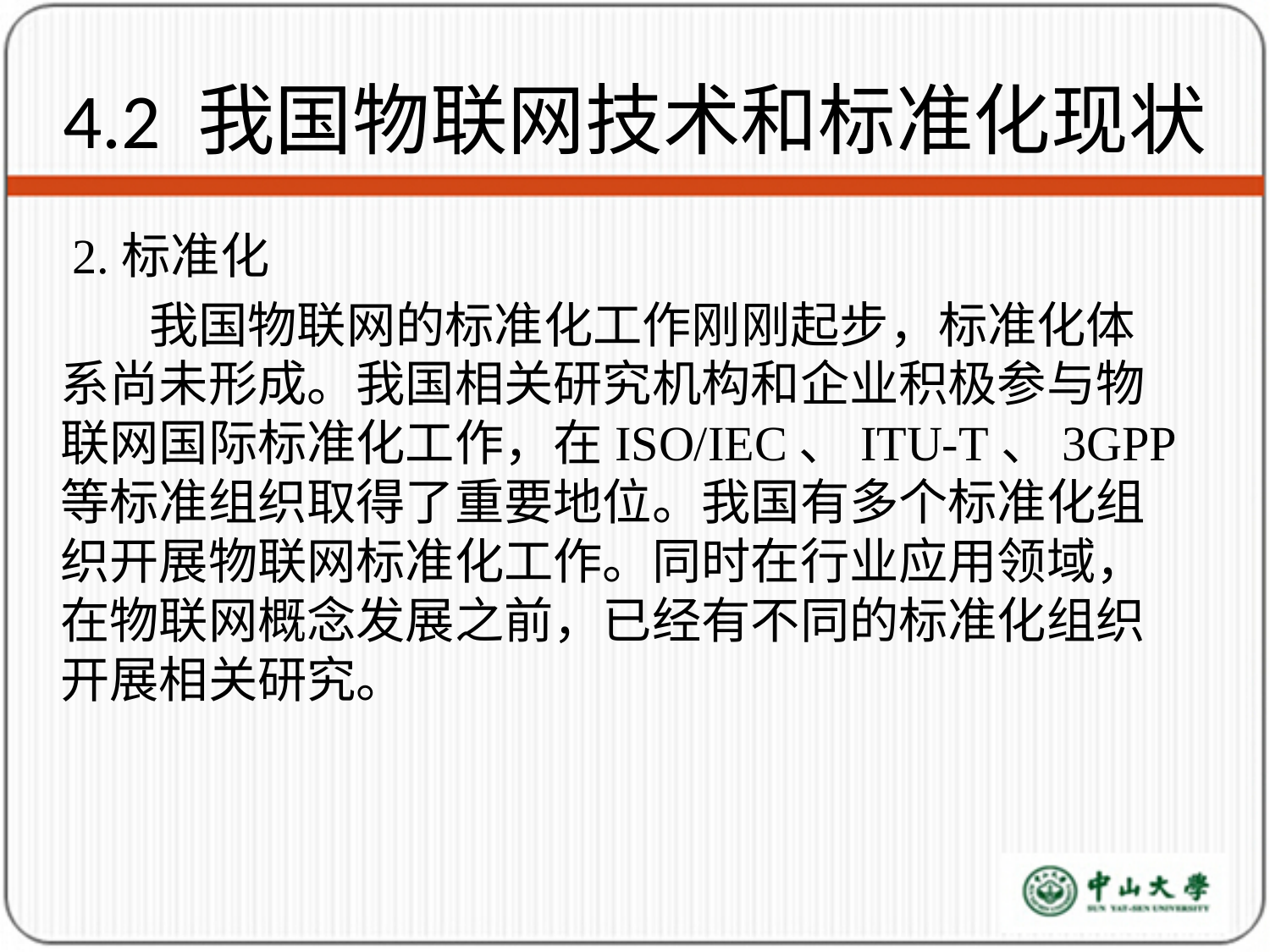

# 4.2 我国物联网技术和标准化现状
 2.标准化
       我国物联网的标准化工作刚刚起步，标准化体系尚未形成。我国相关研究机构和企业积极参与物联网国际标准化工作，在ISO/IEC、ITU-T、3GPP 等标准组织取得了重要地位。我国有多个标准化组织开展物联网标准化工作。同时在行业应用领域，在物联网概念发展之前，已经有不同的标准化组织开展相关研究。